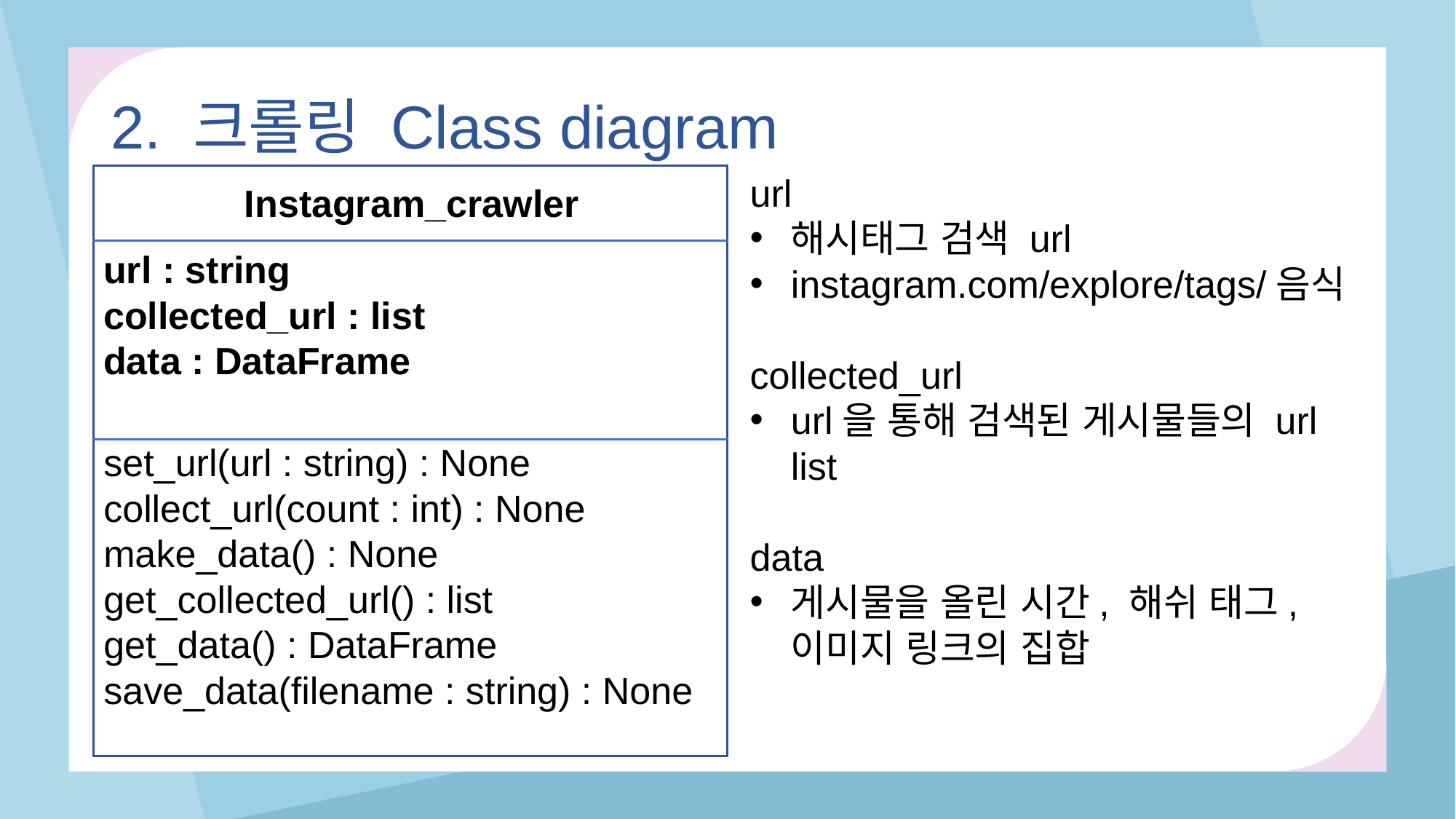

2. 크롤링 Class diagram
url
해시태그 검색 url
instagram.com/explore/tags/음식

collected_url
url을 통해 검색된 게시물들의 url list

data
게시물을 올린 시간, 해쉬 태그,  이미지 링크의 집합

Instagram_crawler
url : string
collected_url : list
data : DataFrame
set_url(url : string) : None
collect_url(count : int) : None
make_data() : None
get_collected_url() : list
get_data() : DataFrame
save_data(filename : string) : None